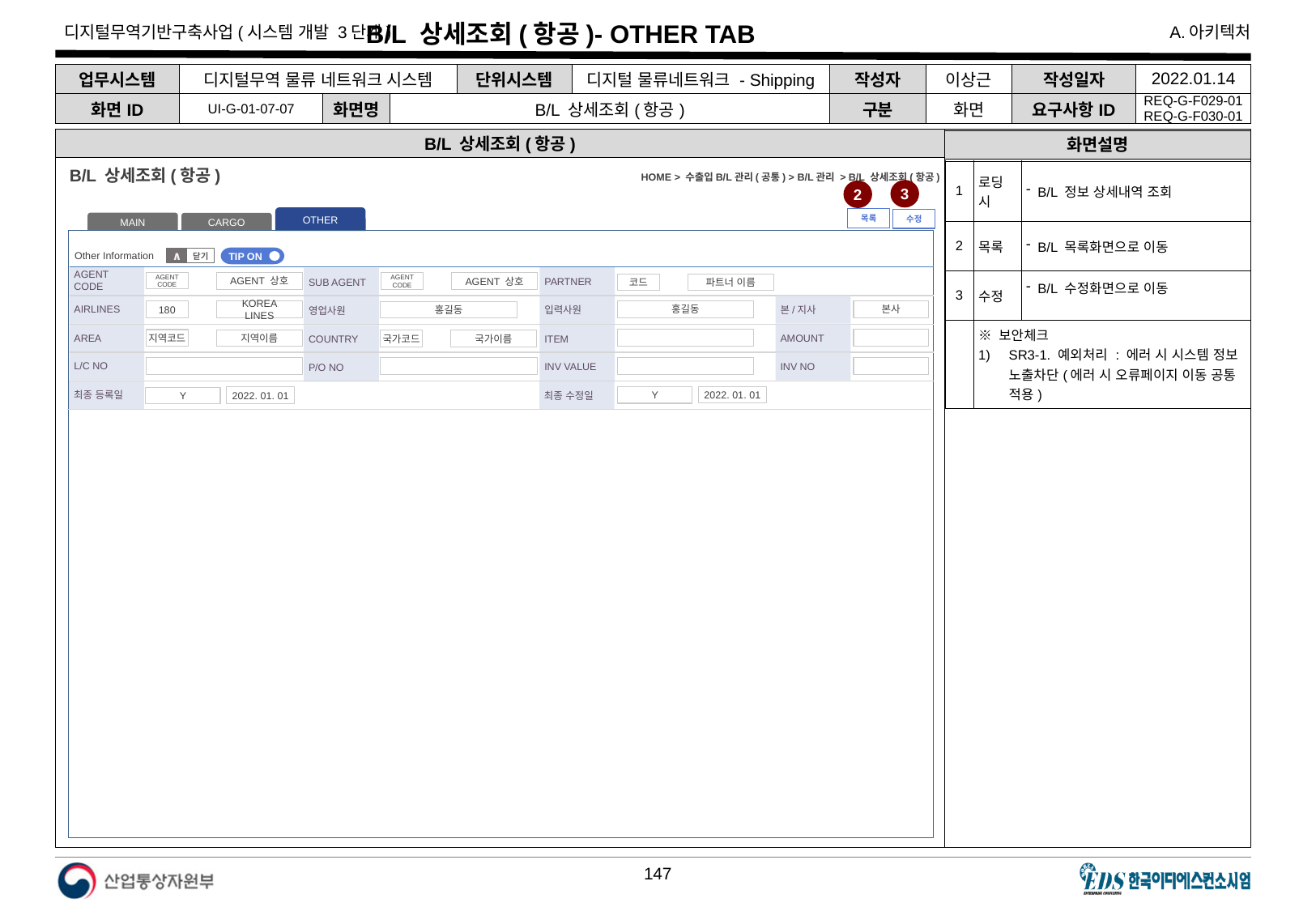

# B/L 상세조회(항공)- OTHER TAB
| 업무시스템 | 디지털무역 물류 네트워크 시스템 |  |  | 단위시스템 | 디지털 물류네트워크 - Shipping | 작성자 | 이상근 | 작성일자 | 2022.01.14 |
| --- | --- | --- | --- | --- | --- | --- | --- | --- | --- |
| 화면ID | UI-G-01-07-07 | 화면명 | B/L 상세조회(항공) |  |  | 구분 | 화면 | 요구사항ID | REQ-G-F029-01 REQ-G-F030-01 |
B/L 상세조회(항공)

화면설명
화면설명

HOME > 수출입B/L관리(공통) > B/L관리 > B/L 상세조회(항공)
| 1 | 로딩 시 | B/L 정보 상세내역 조회 |
| --- | --- | --- |
| 2 | 목록 | B/L 목록화면으로 이동 |
| 3 | 수정 | B/L 수정화면으로 이동 |
|  | ※ 보안체크 SR3-1. 예외처리 : 에러 시 시스템 정보 노출차단(에러 시 오류페이지 이동 공통 적용) |  |
B/L 상세조회(항공)
3
2
OTHER
MAIN
CARGO

목록
수정
Other Information
닫기
∧
TIP ON

AGENT CODE
PARTNER
SUB AGENT
AGENT CODE
AGENT 상호
AGENT CODE
AGENT 상호
코드
파트너 이름
AIRLINES
본/지사
입력사원
영업사원
홍길동
본사
180
KOREA LINES
홍길동
AREA
AMOUNT
ITEM
COUNTRY

지역코드
지역이름
국가코드
국가이름
L/C NO
INV NO
INV VALUE
P/O NO

최종 등록일
최종 수정일
2022. 01. 01
Y
2022. 01. 01
Y
다음 장에 이어서